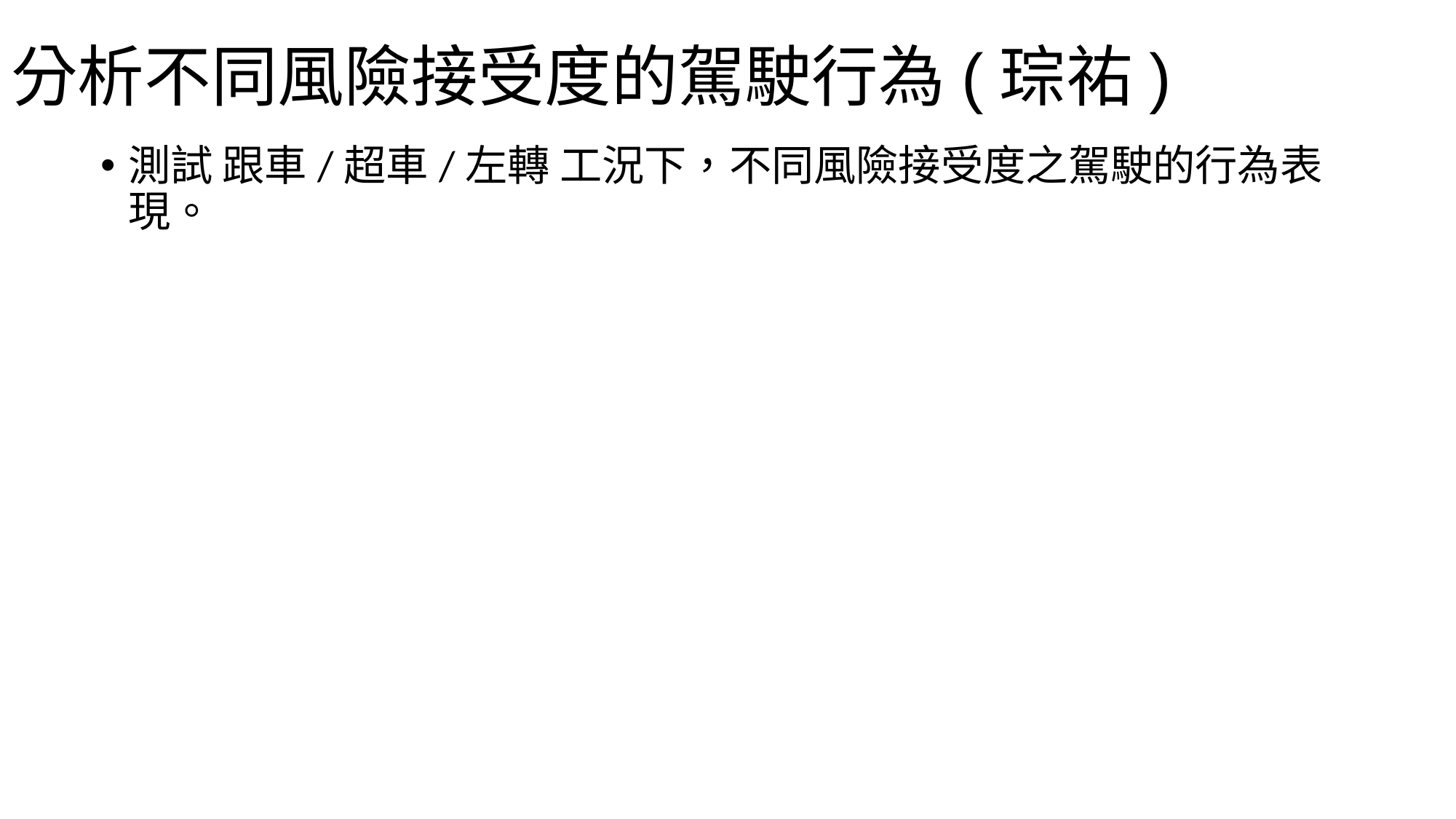

# 分析不同風險接受度的駕駛行為(琮祐)
測試 跟車/超車/左轉 工況下，不同風險接受度之駕駛的行為表現。